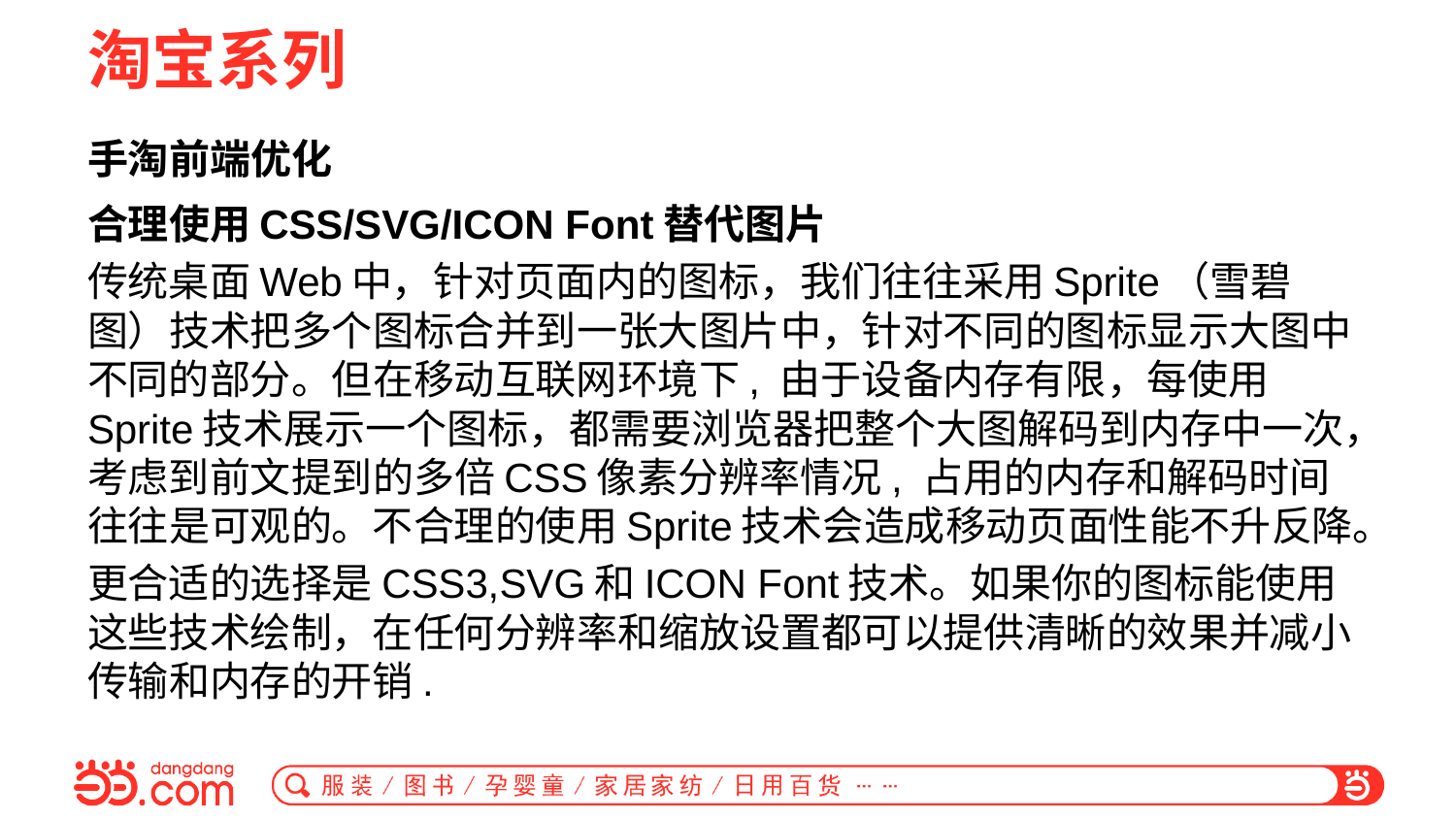

# 淘宝系列
手淘前端优化
合理使用CSS/SVG/ICON Font替代图片
传统桌面Web中，针对页面内的图标，我们往往采用Sprite（雪碧图）技术把多个图标合并到一张大图片中，针对不同的图标显示大图中不同的部分。但在移动互联网环境下, 由于设备内存有限，每使用Sprite技术展示一个图标，都需要浏览器把整个大图解码到内存中一次，考虑到前文提到的多倍CSS像素分辨率情况, 占用的内存和解码时间往往是可观的。不合理的使用Sprite技术会造成移动页面性能不升反降。
更合适的选择是CSS3,SVG和ICON Font技术。如果你的图标能使用这些技术绘制，在任何分辨率和缩放设置都可以提供清晰的效果并减小传输和内存的开销.